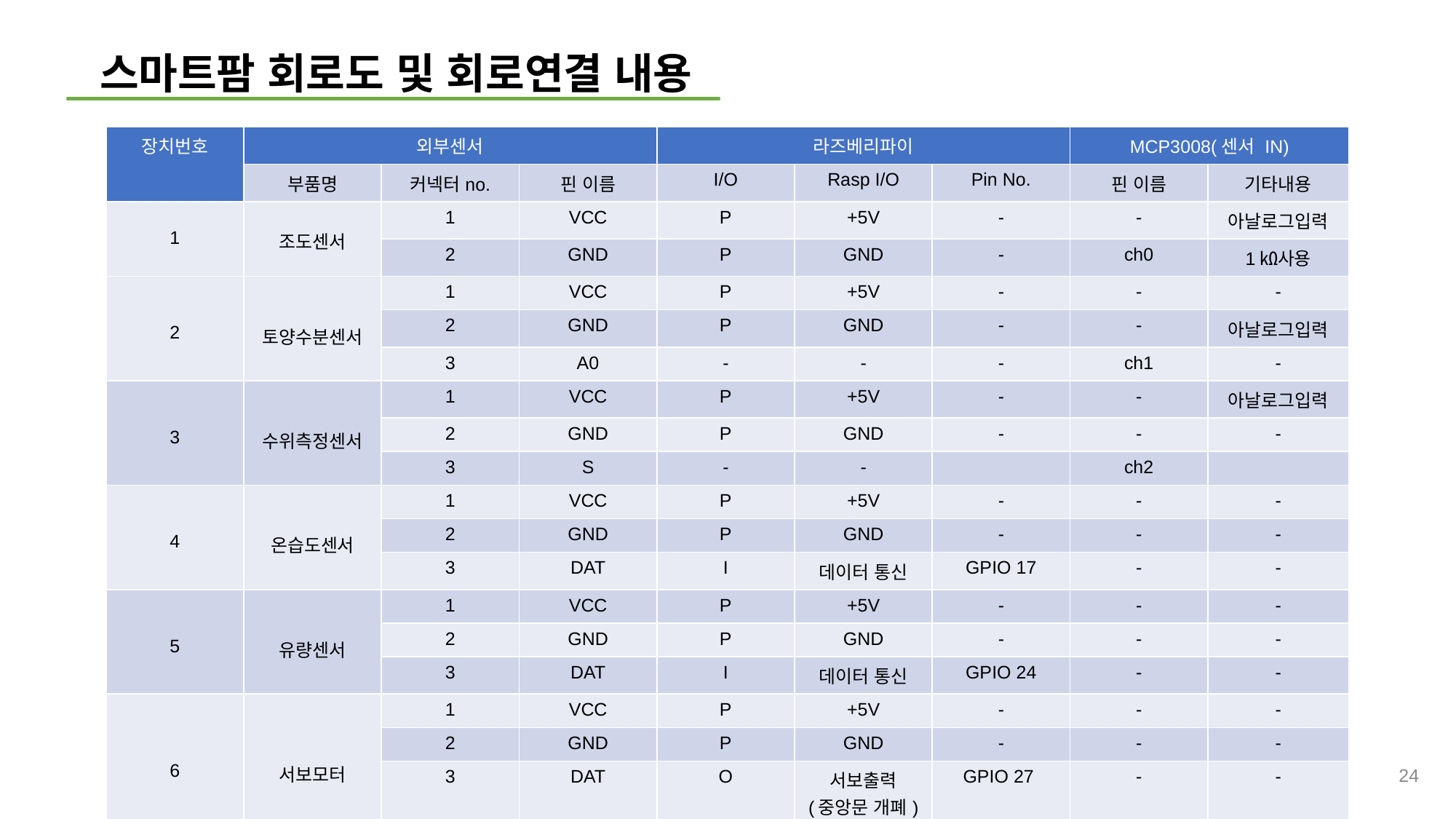

스마트팜 회로도 및 회로연결 내용

| 장치번호 | 외부센서 |  |  | 라즈베리파이 |  |  | MCP3008(센서 IN) |  |
| --- | --- | --- | --- | --- | --- | --- | --- | --- |
|  | 부품명 | 커넥터no. | 핀 이름 | I/O | Rasp I/O | Pin No. | 핀 이름 | 기타내용 |
| 1 | 조도센서 | 1 | VCC | P | +5V | - | - | 아날로그입력 |
|  |  | 2 | GND | P | GND | - | ch0 | 1㏀사용 |
| 2 | 토양수분센서 | 1 | VCC | P | +5V | - | - | - |
|  |  | 2 | GND | P | GND | - | - | 아날로그입력 |
|  |  | 3 | A0 | - | - | - | ch1 | - |
| 3 | 수위측정센서 | 1 | VCC | P | +5V | - | - | 아날로그입력 |
|  |  | 2 | GND | P | GND | - | - | - |
|  |  | 3 | S | - | - |  | ch2 |  |
| 4 | 온습도센서 | 1 | VCC | P | +5V | - | - | - |
|  |  | 2 | GND | P | GND | - | - | - |
|  |  | 3 | DAT | I | 데이터 통신 | GPIO 17 | - | - |
| 5 | 유량센서 | 1 | VCC | P | +5V | - | - | - |
|  |  | 2 | GND | P | GND | - | - | - |
|  |  | 3 | DAT | I | 데이터 통신 | GPIO 24 | - | - |
| 6 | 서보모터 | 1 | VCC | P | +5V | - | - | - |
|  |  | 2 | GND | P | GND | - | - | - |
|  |  | 3 | DAT | O | 서보출력 (중앙문 개폐) | GPIO 27 | - | - |
24